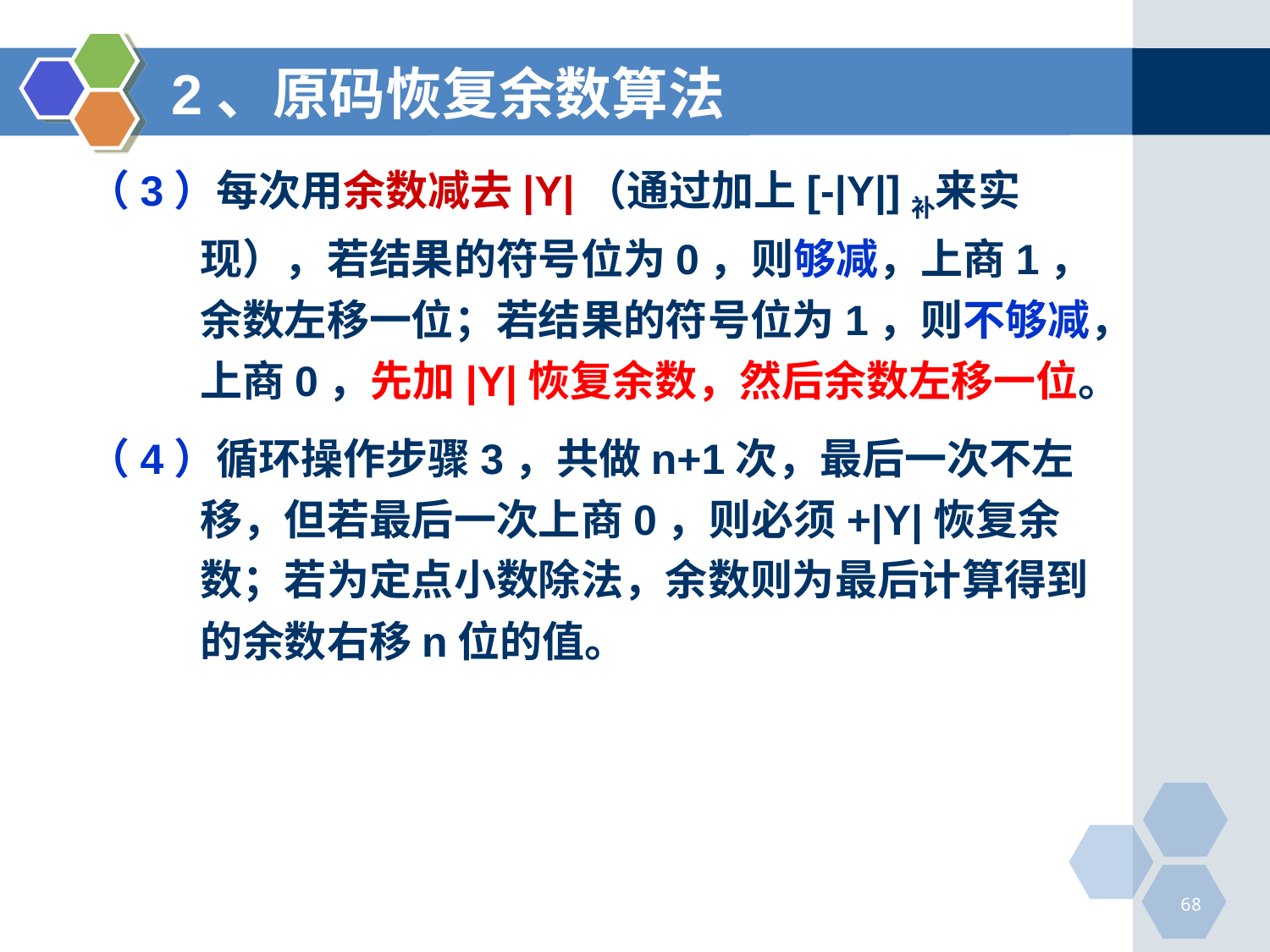

# 2、原码恢复余数算法
（3）每次用余数减去|Y|（通过加上[-|Y|]补来实现），若结果的符号位为0，则够减，上商1，余数左移一位；若结果的符号位为1，则不够减，上商0，先加|Y|恢复余数，然后余数左移一位。
（4）循环操作步骤3，共做n+1次，最后一次不左移，但若最后一次上商0，则必须+|Y|恢复余数；若为定点小数除法，余数则为最后计算得到的余数右移n位的值。

68